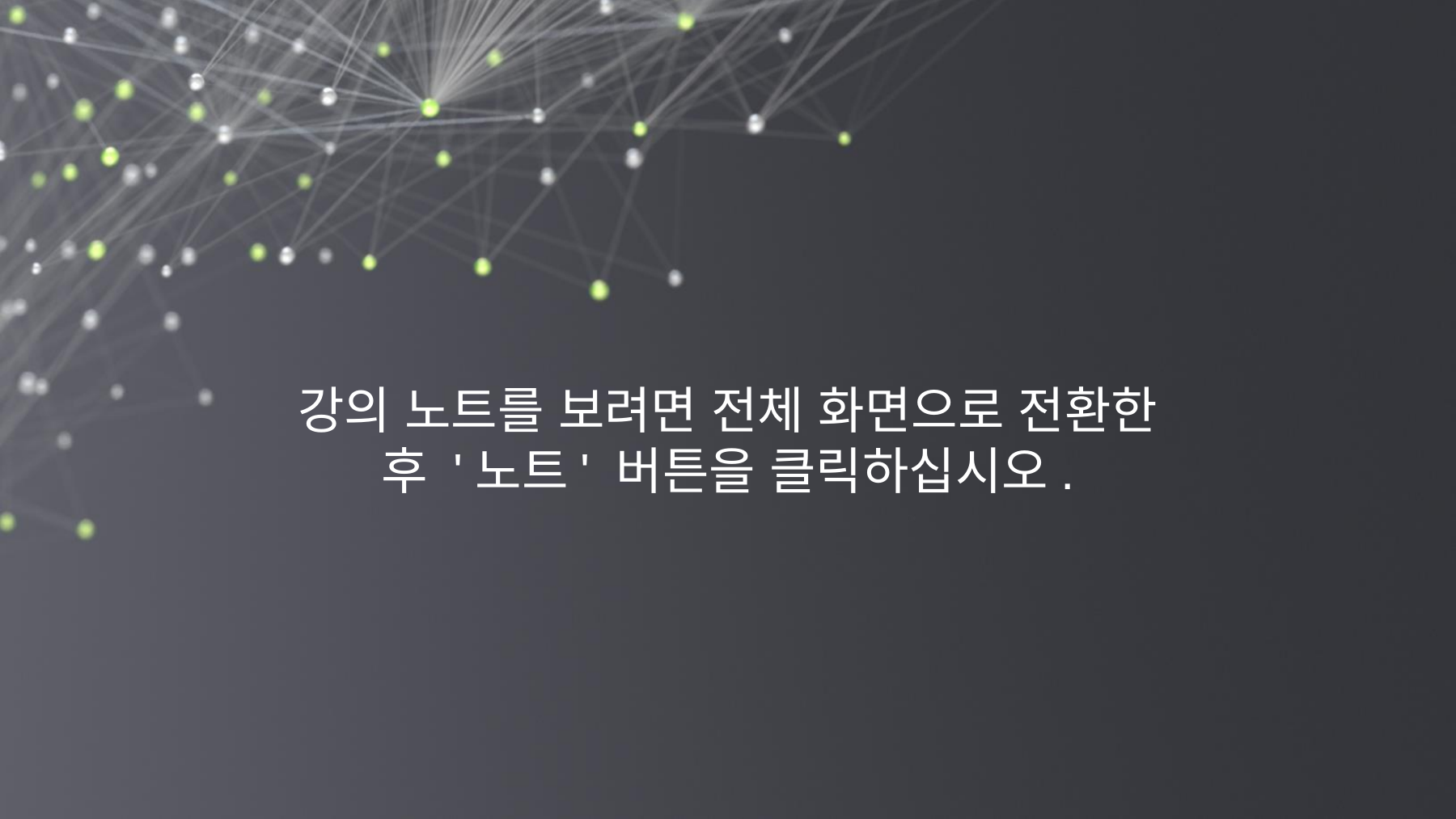

강의 노트를 보려면 전체 화면으로 전환한 후 '노트' 버튼을 클릭하십시오.